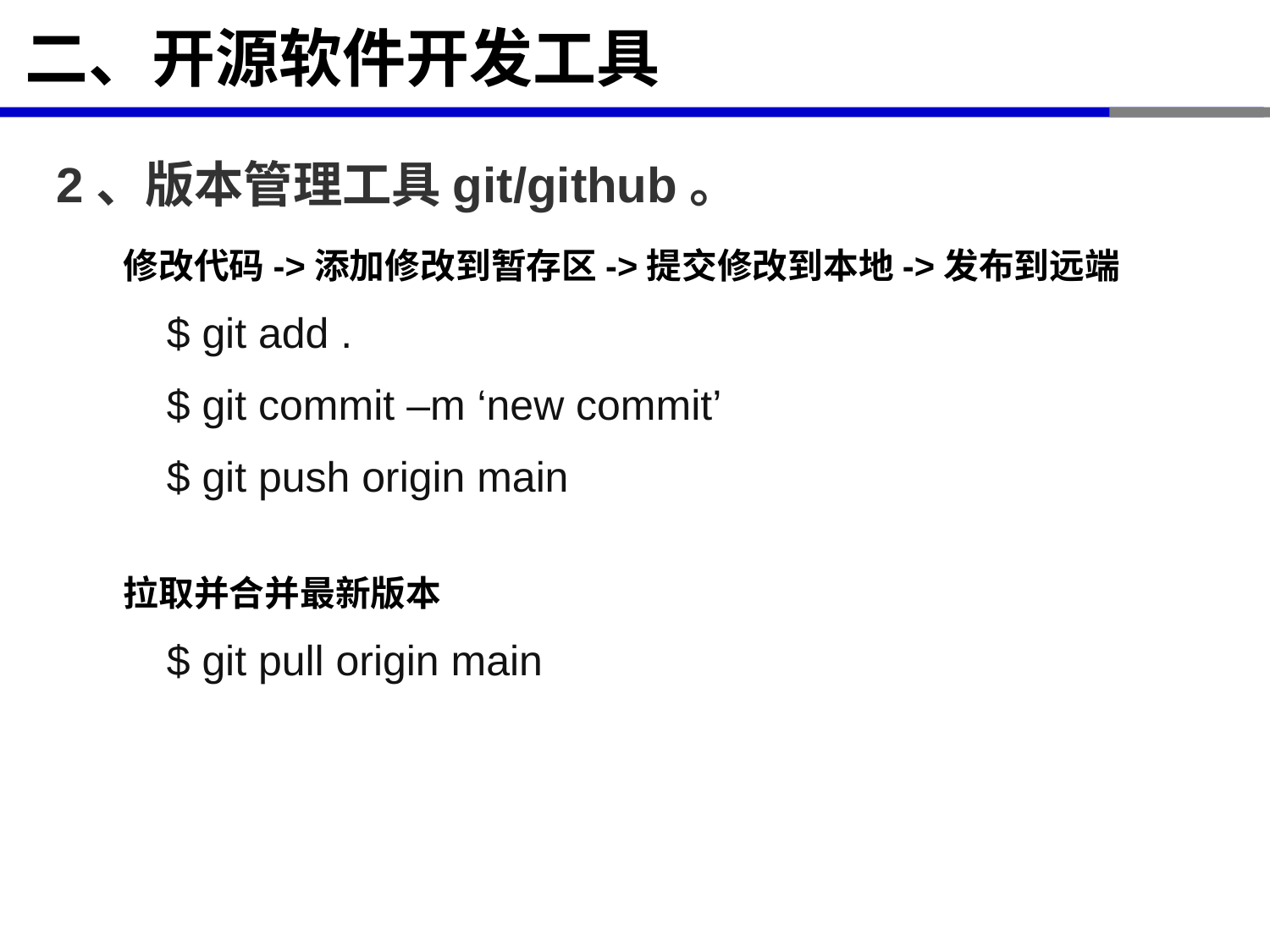

# 二、开源软件开发工具
2、版本管理工具git/github。
修改代码->添加修改到暂存区->提交修改到本地->发布到远端
$ git add .
$ git commit –m ‘new commit’
$ git push origin main
拉取并合并最新版本
$ git pull origin main